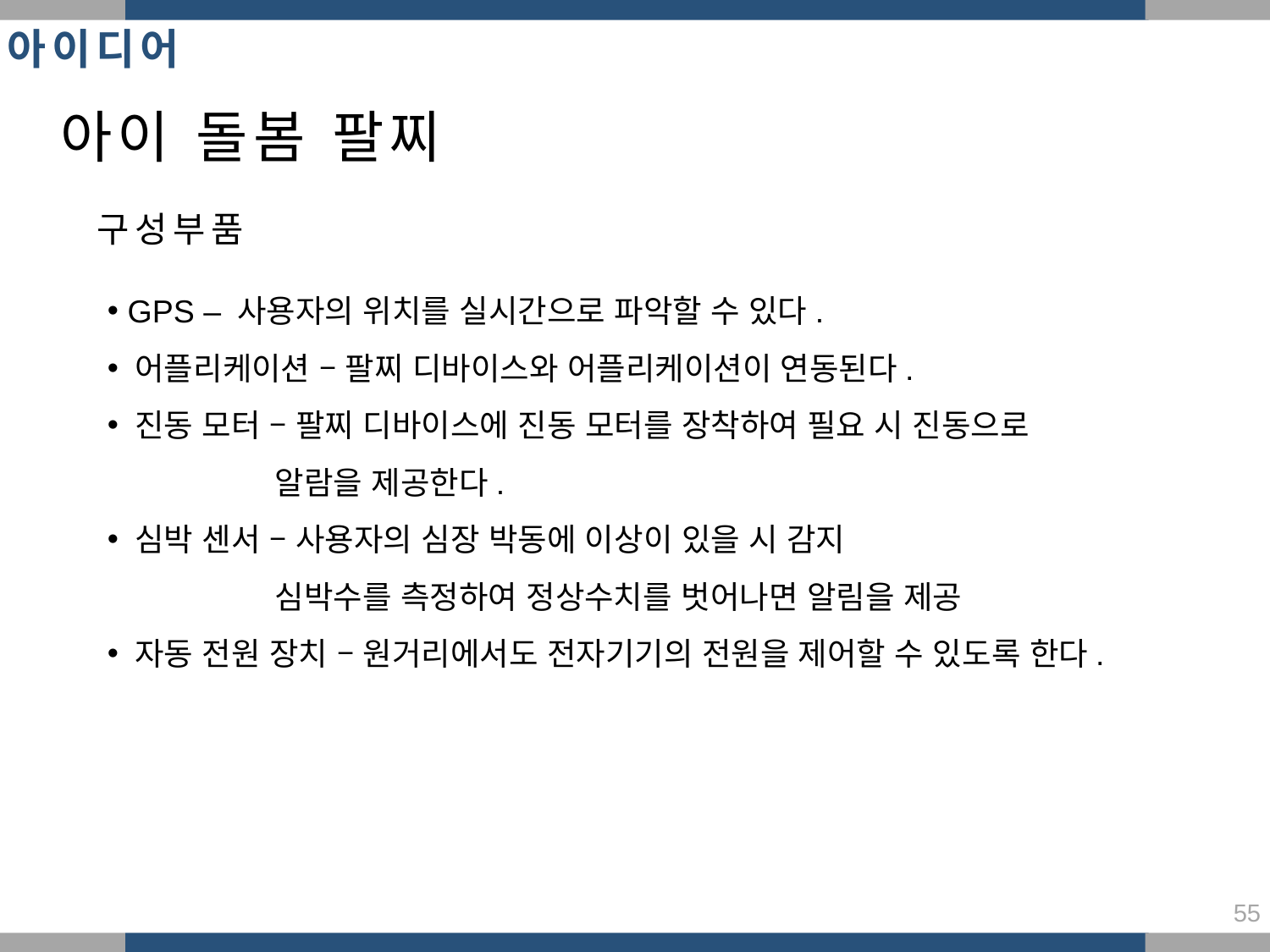

아이디어
아이 돌봄 팔찌
구성부품
 GPS – 사용자의 위치를 실시간으로 파악할 수 있다.
 어플리케이션 – 팔찌 디바이스와 어플리케이션이 연동된다.
 진동 모터 – 팔찌 디바이스에 진동 모터를 장착하여 필요 시 진동으로
                  알람을 제공한다.
 심박 센서 – 사용자의 심장 박동에 이상이 있을 시 감지
                  심박수를 측정하여 정상수치를 벗어나면 알림을 제공
 자동 전원 장치 – 원거리에서도 전자기기의 전원을 제어할 수 있도록 한다.

55